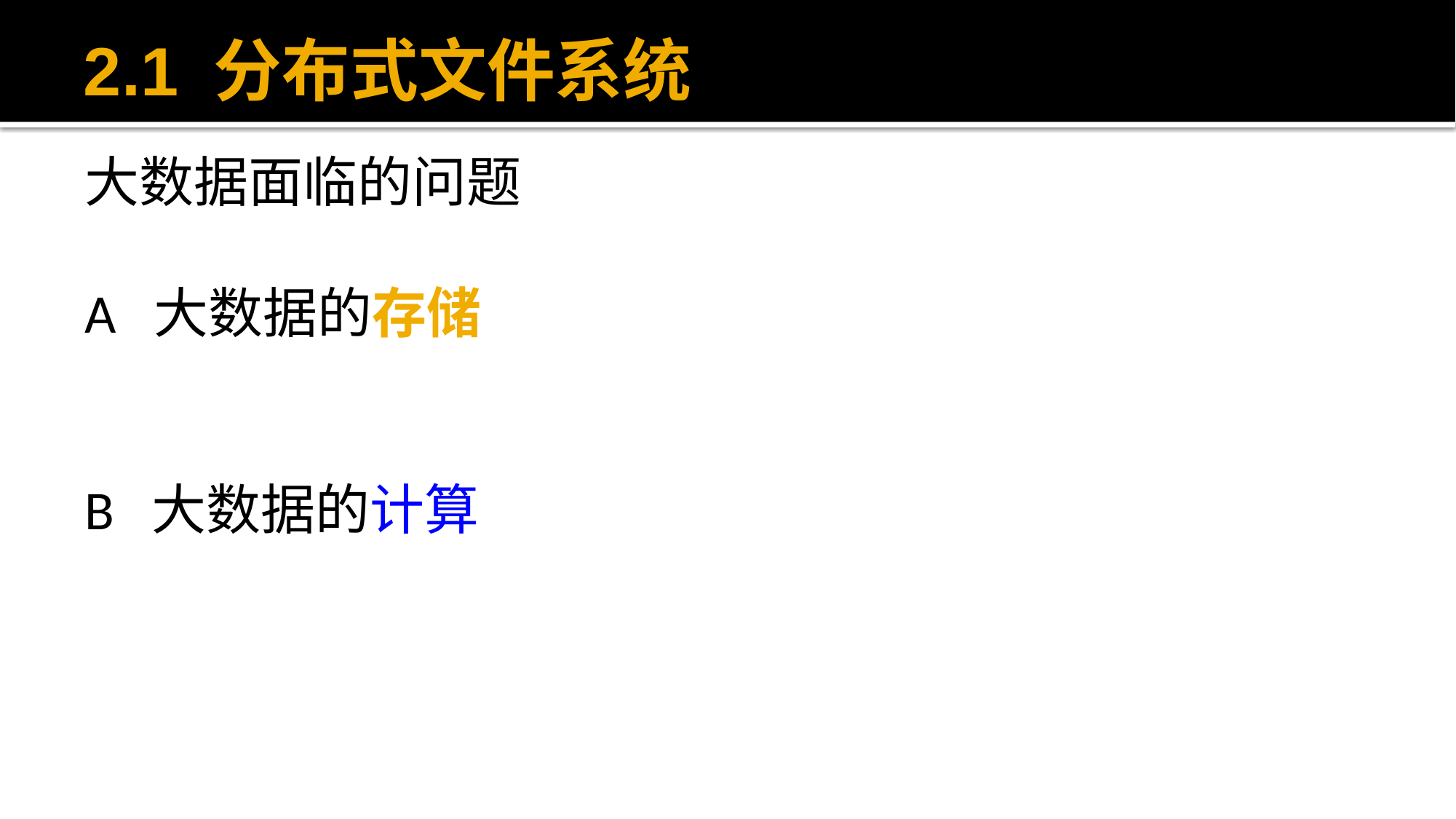

# 2.1 分布式文件系统
大数据面临的问题

A  大数据的存储

B  大数据的计算